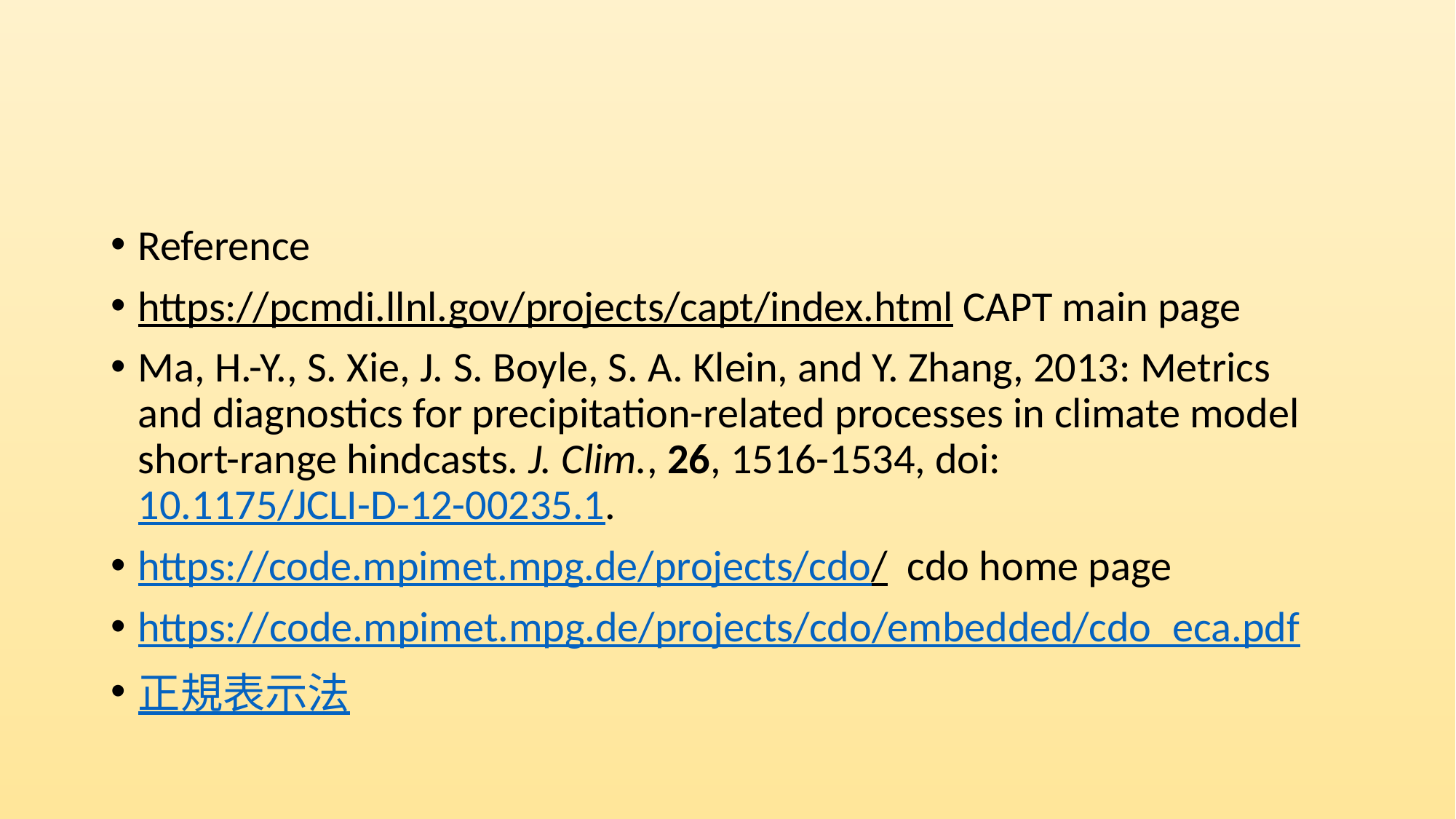

#
Reference
https://pcmdi.llnl.gov/projects/capt/index.html CAPT main page
Ma, H.-Y., S. Xie, J. S. Boyle, S. A. Klein, and Y. Zhang, 2013: Metrics and diagnostics for precipitation-related processes in climate model short-range hindcasts. J. Clim., 26, 1516-1534, doi: 10.1175/JCLI-D-12-00235.1.
https://code.mpimet.mpg.de/projects/cdo/  cdo home page
https://code.mpimet.mpg.de/projects/cdo/embedded/cdo_eca.pdf
正規表示法